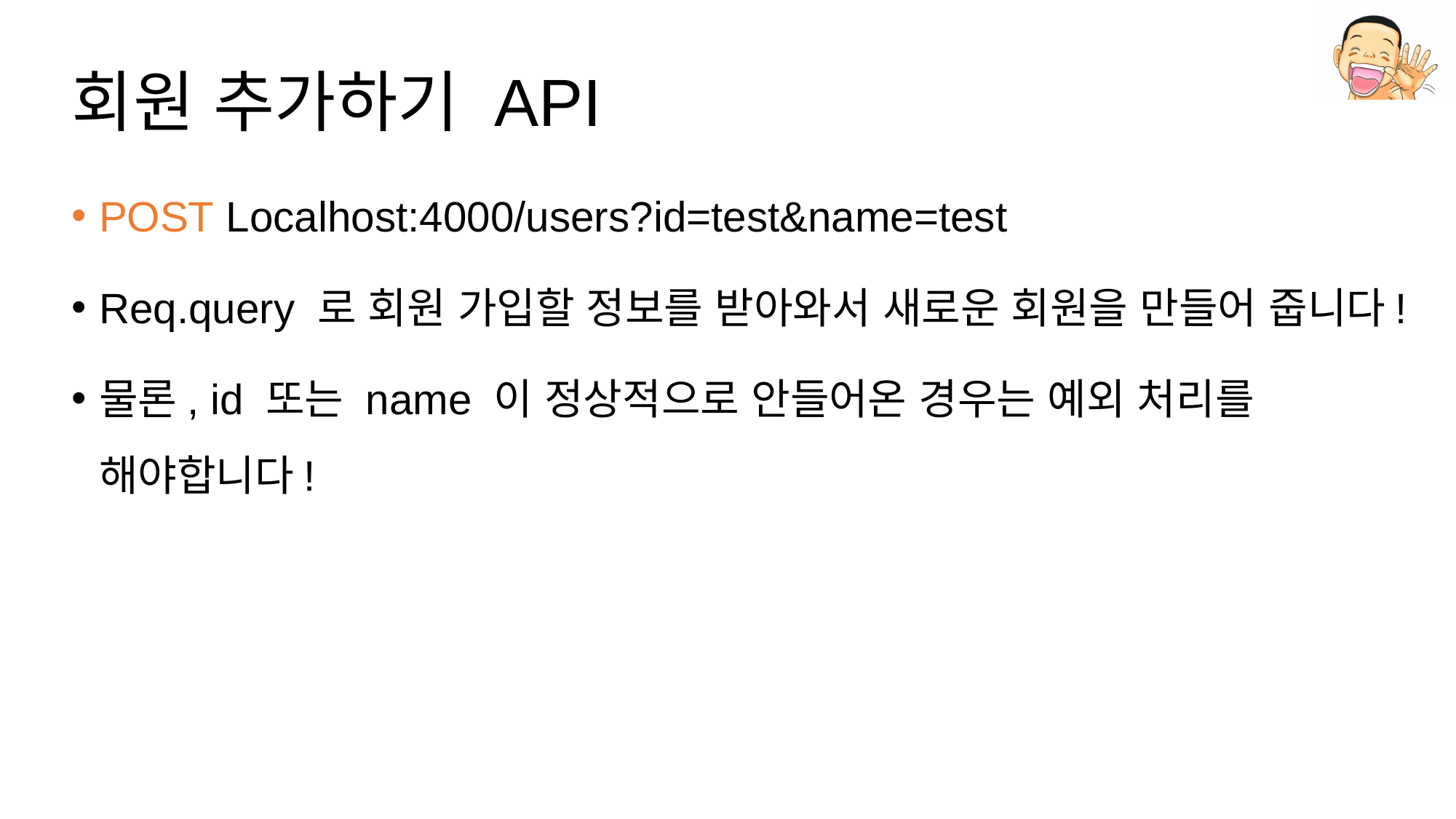

# 회원 추가하기 API
POST Localhost:4000/users?id=test&name=test
Req.query 로 회원 가입할 정보를 받아와서 새로운 회원을 만들어 줍니다!
물론, id 또는 name 이 정상적으로 안들어온 경우는 예외 처리를 해야합니다!